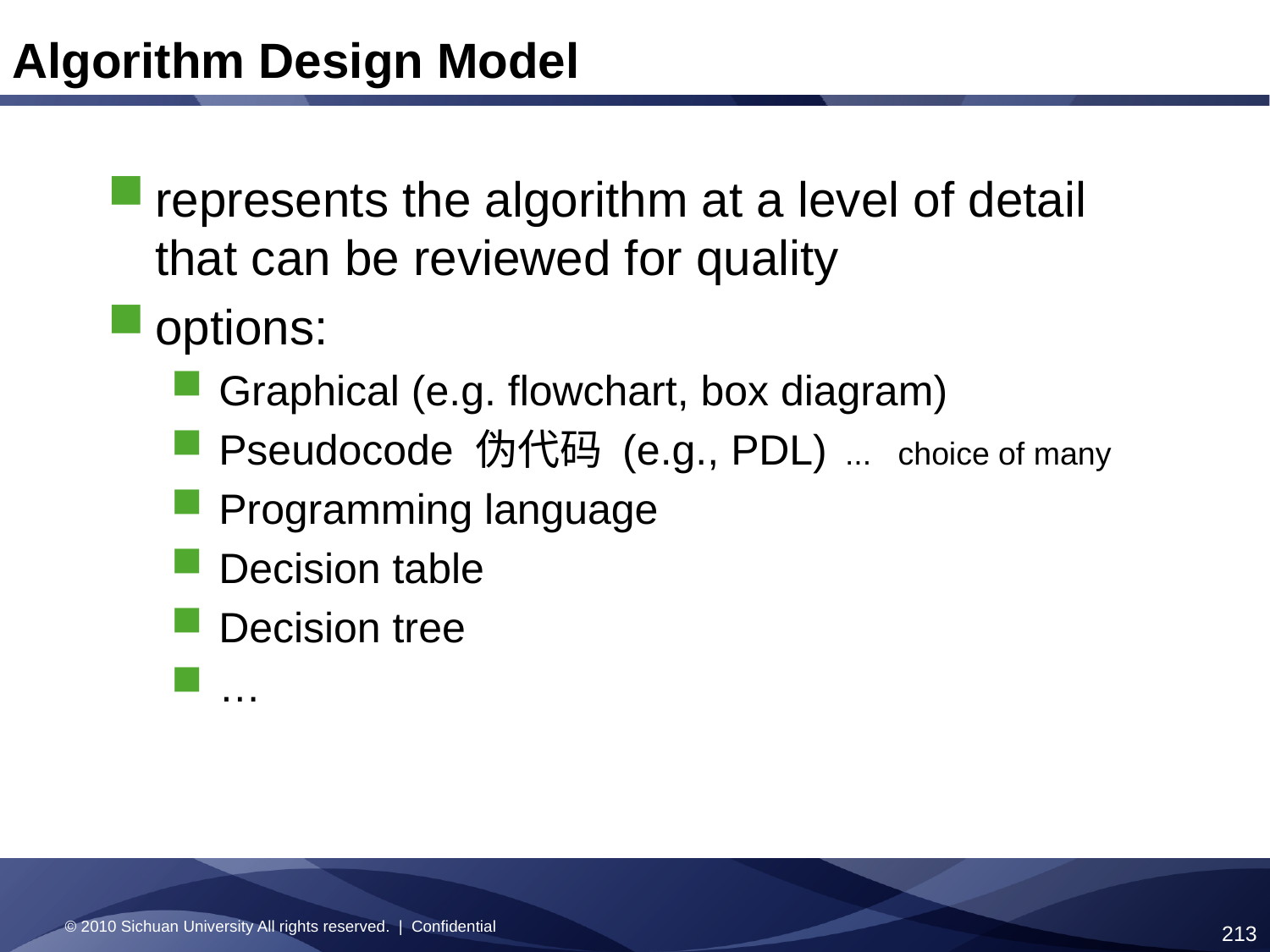

Algorithm Design Model
represents the algorithm at a level of detail that can be reviewed for quality
options:
Graphical (e.g. flowchart, box diagram)
Pseudocode 伪代码 (e.g., PDL)  ...   choice of many
Programming language
Decision table
Decision tree
…
© 2010 Sichuan University All rights reserved.  |  Confidential
213